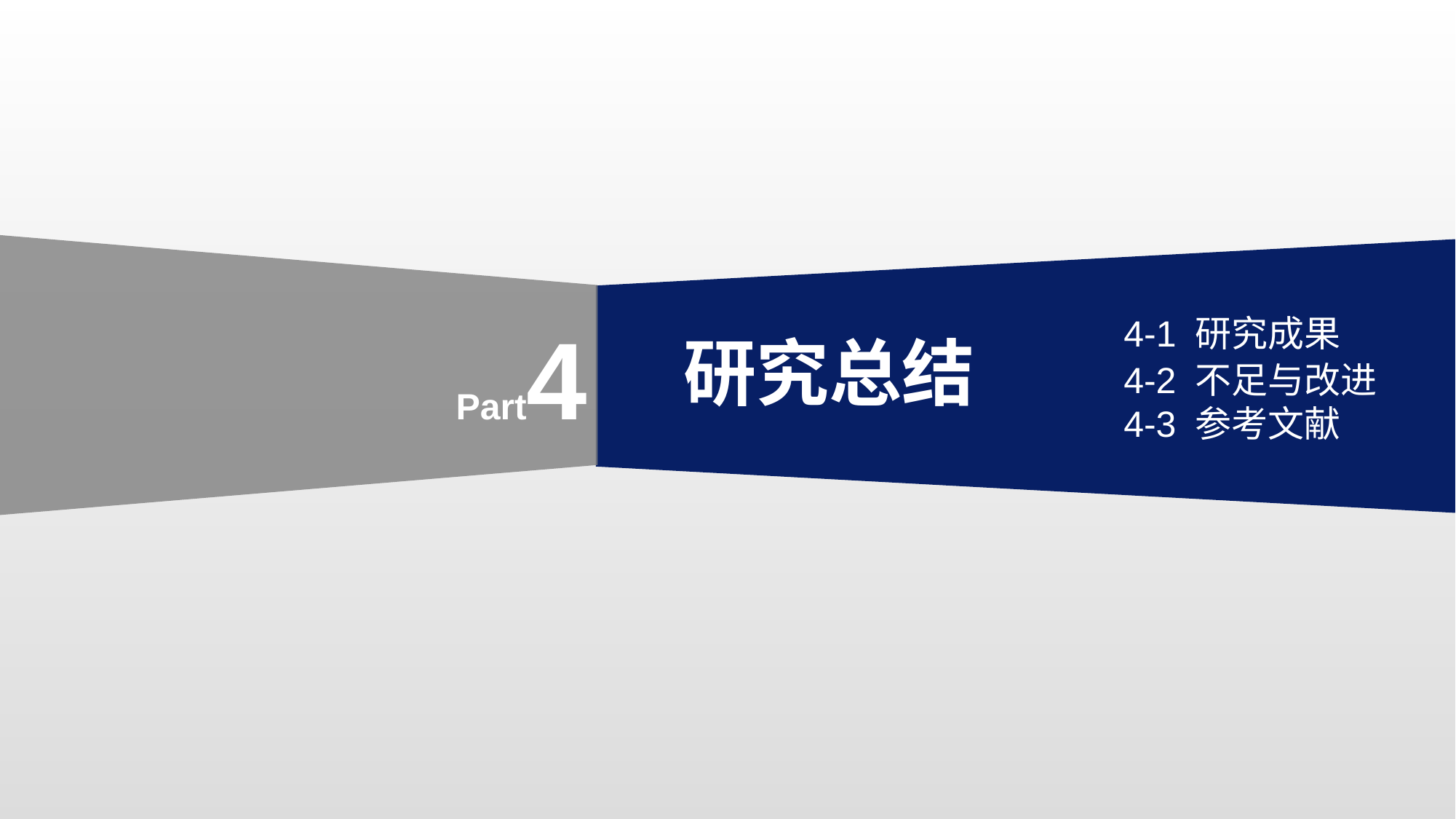

4-1 研究成果
4-2 不足与改进
4-3 参考文献

Part4
研究总结